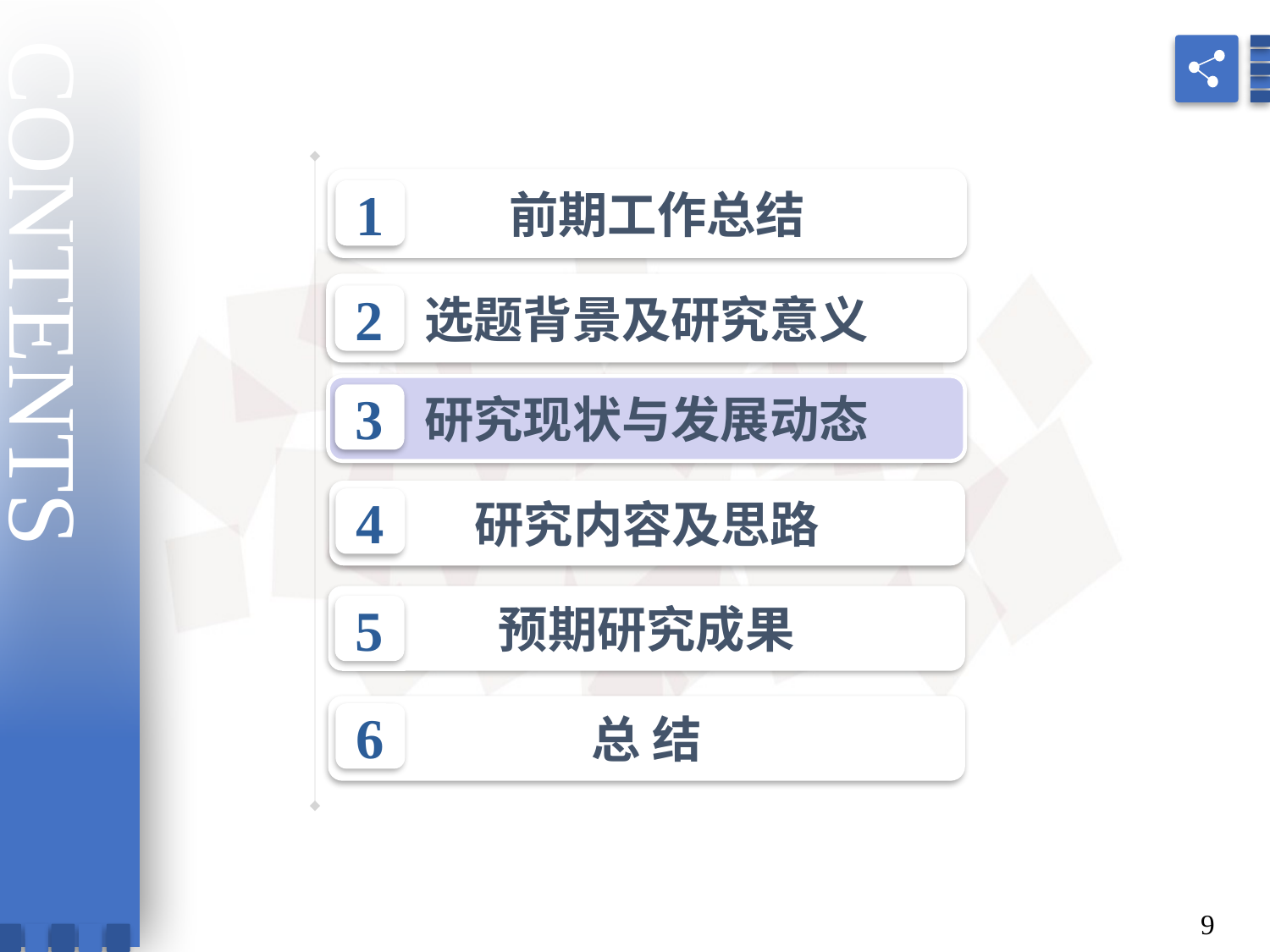

CONTENTS

 前期工作总结
1
选题背景及研究意义
2
研究现状与发展动态
3

研究内容及思路
4
预期研究成果
5
总 结
6
9